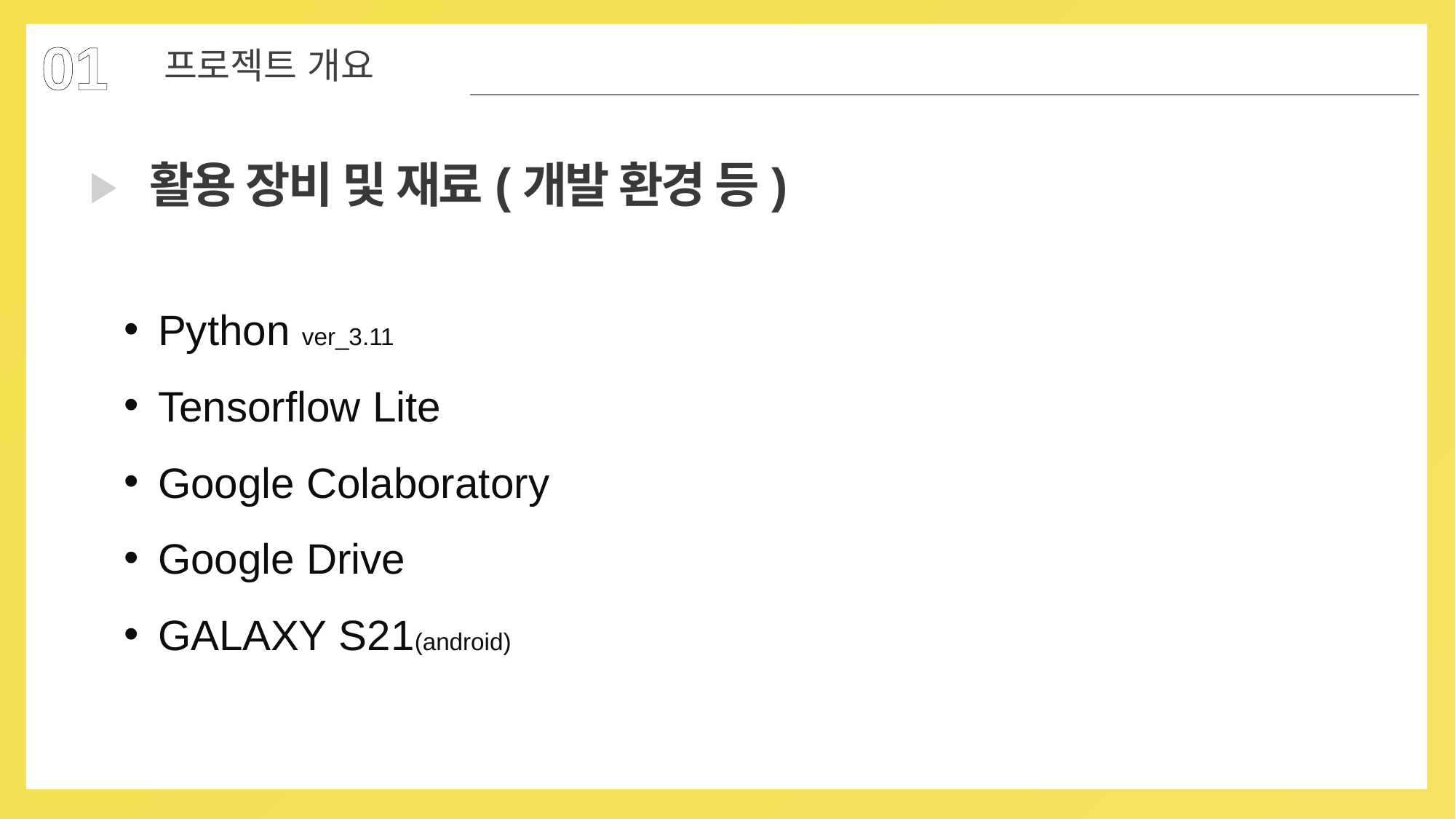

01

프로젝트 개요
활용 장비 및 재료(개발 환경 등)
▶
Python ver_3.11
Tensorflow Lite
Google Colaboratory
Google Drive
GALAXY S21(android)